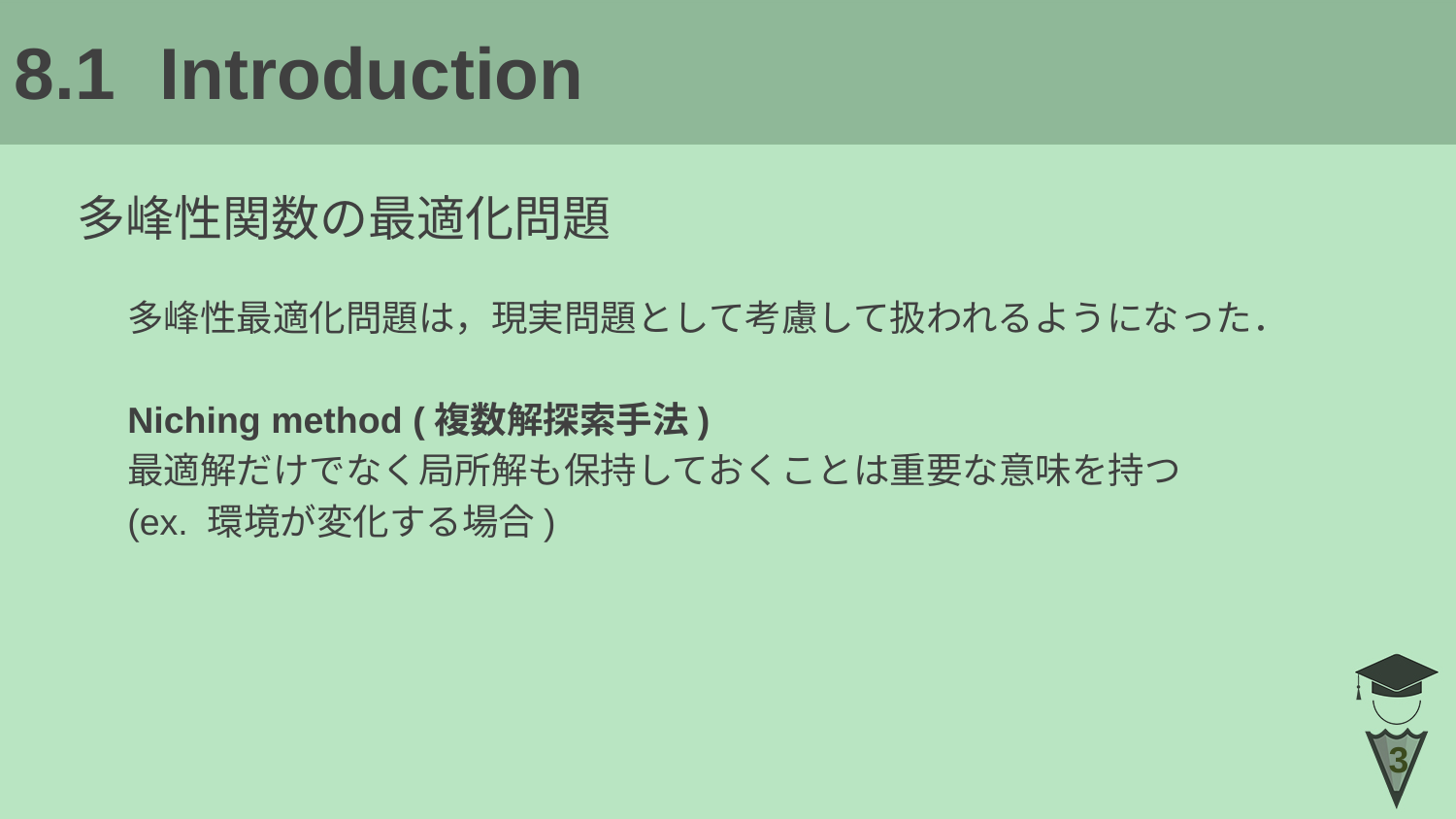

# 8.1	Introduction
多峰性関数の最適化問題
多峰性最適化問題は，現実問題として考慮して扱われるようになった．

Niching method (複数解探索手法)
最適解だけでなく局所解も保持しておくことは重要な意味を持つ
(ex. 環境が変化する場合)
3